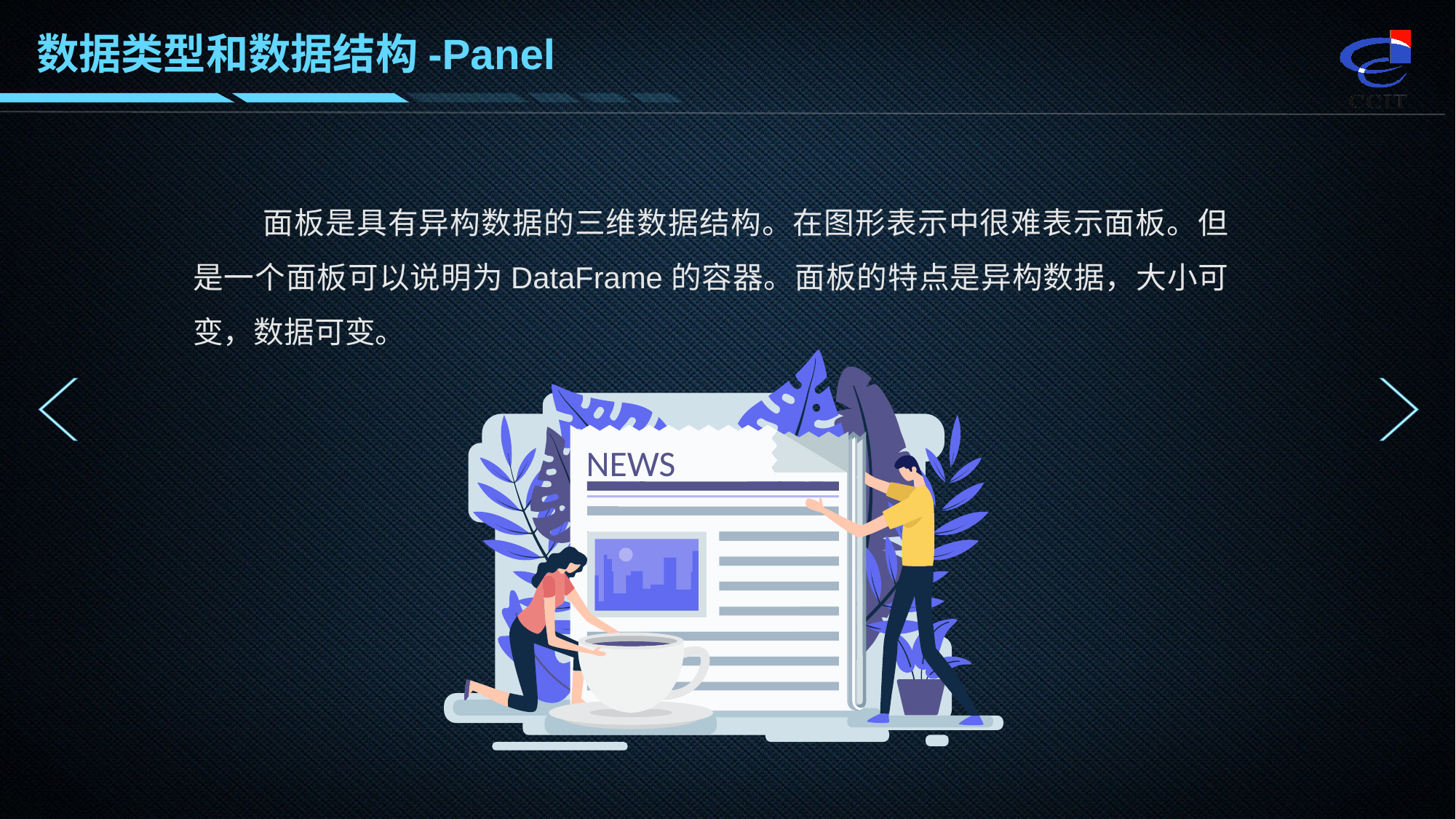

数据类型和数据结构-Panel
 面板是具有异构数据的三维数据结构。在图形表示中很难表示面板。但是一个面板可以说明为DataFrame的容器。面板的特点是异构数据，大小可变，数据可变。

NEWS